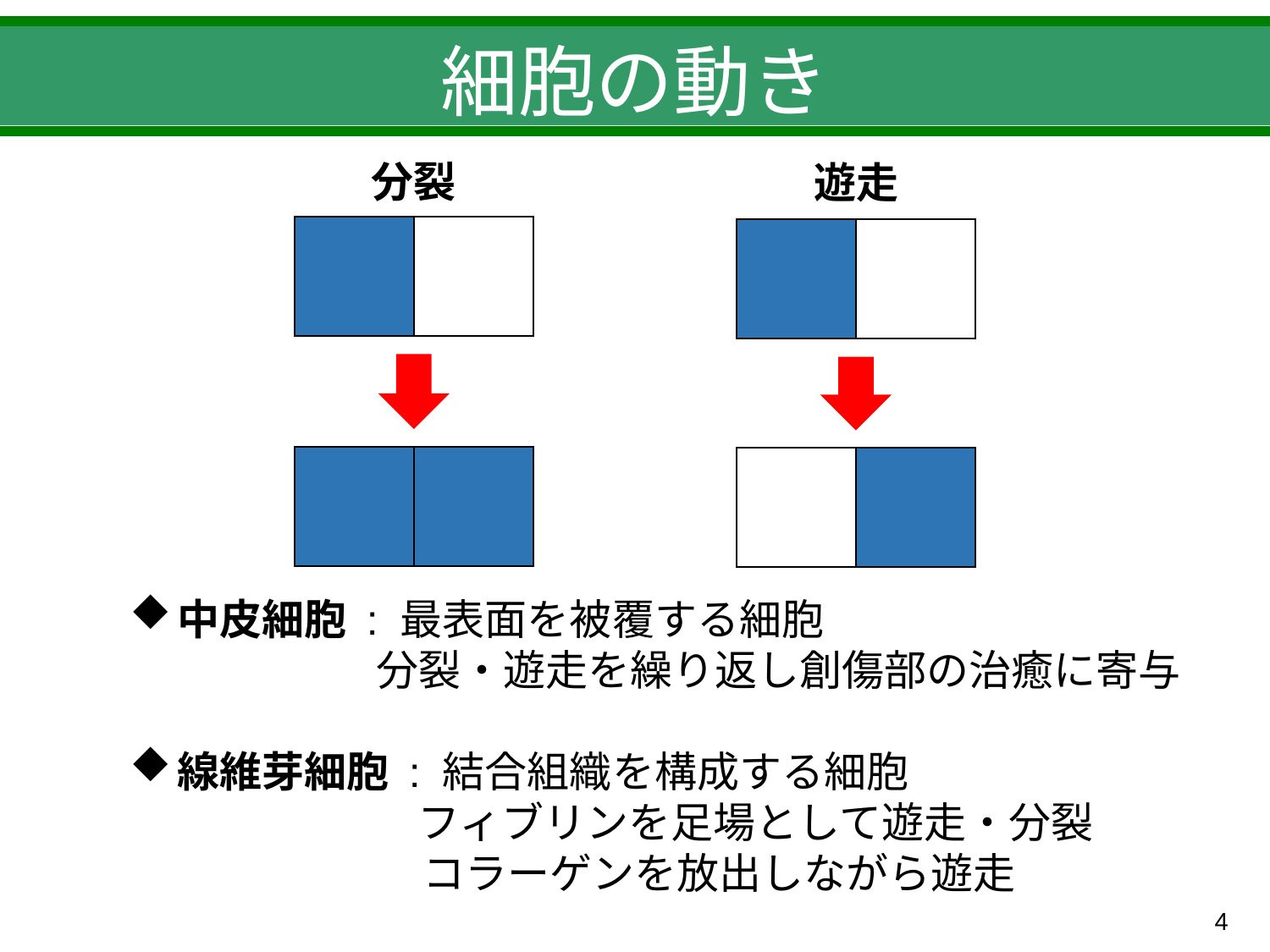

# 細胞の動き
分裂

遊走

中皮細胞 : 最表面を被覆する細胞
	   　    分裂・遊走を繰り返し創傷部の治癒に寄与

線維芽細胞 : 結合組織を構成する細胞
	  　     　フィブリンを足場として遊走・分裂
		   コラーゲンを放出しながら遊走
4